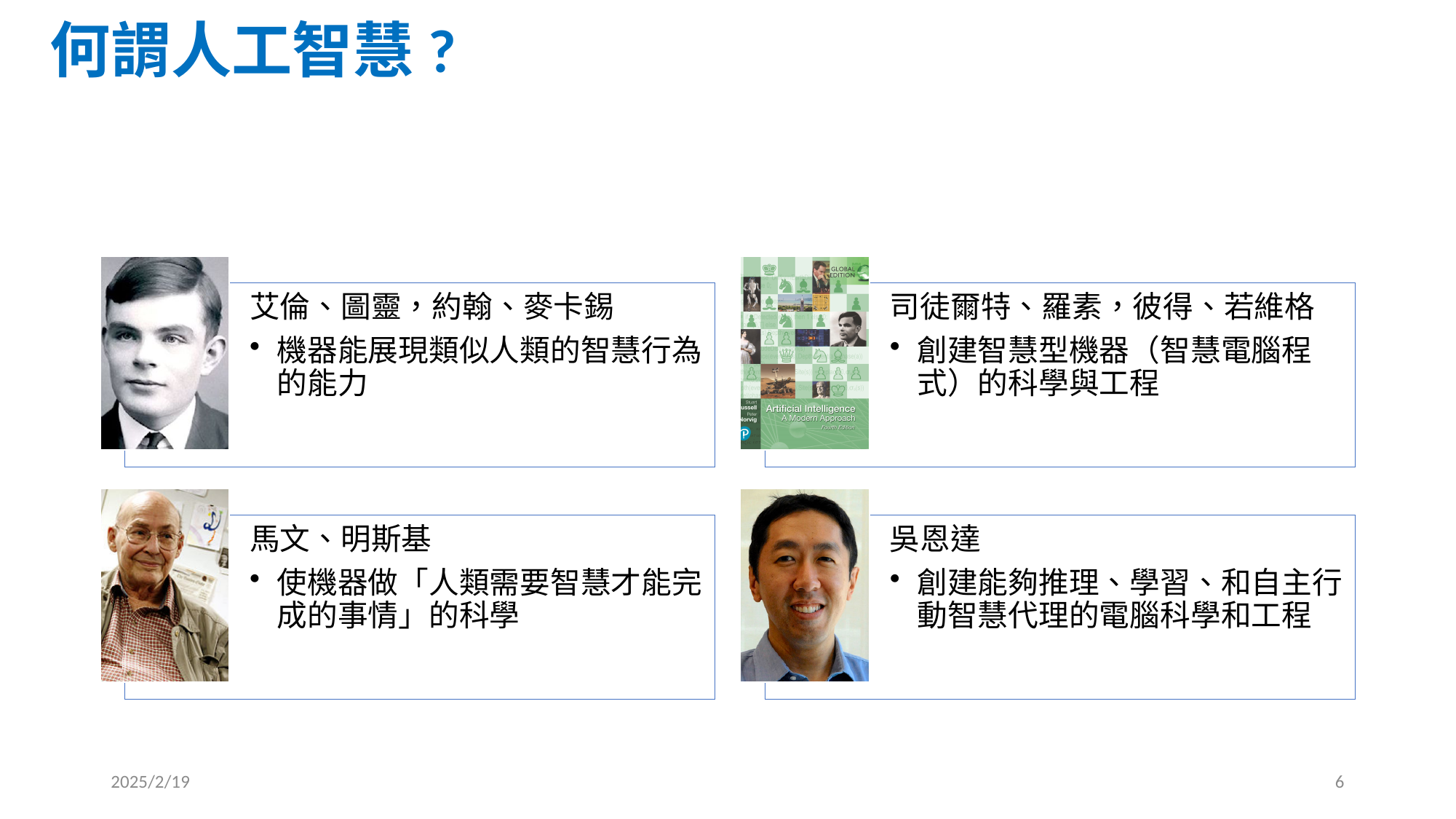

# 何謂人工智慧?
艾倫、圖靈，約翰、麥卡錫
機器能展現類似人類的智慧行為的能力
司徒爾特、羅素，彼得、若維格
創建智慧型機器（智慧電腦程式）的科學與工程
馬文、明斯基
使機器做「人類需要智慧才能完成的事情」的科學
吳恩達
創建能夠推理、學習、和自主行動智慧代理的電腦科學和工程
2025/2/19
6